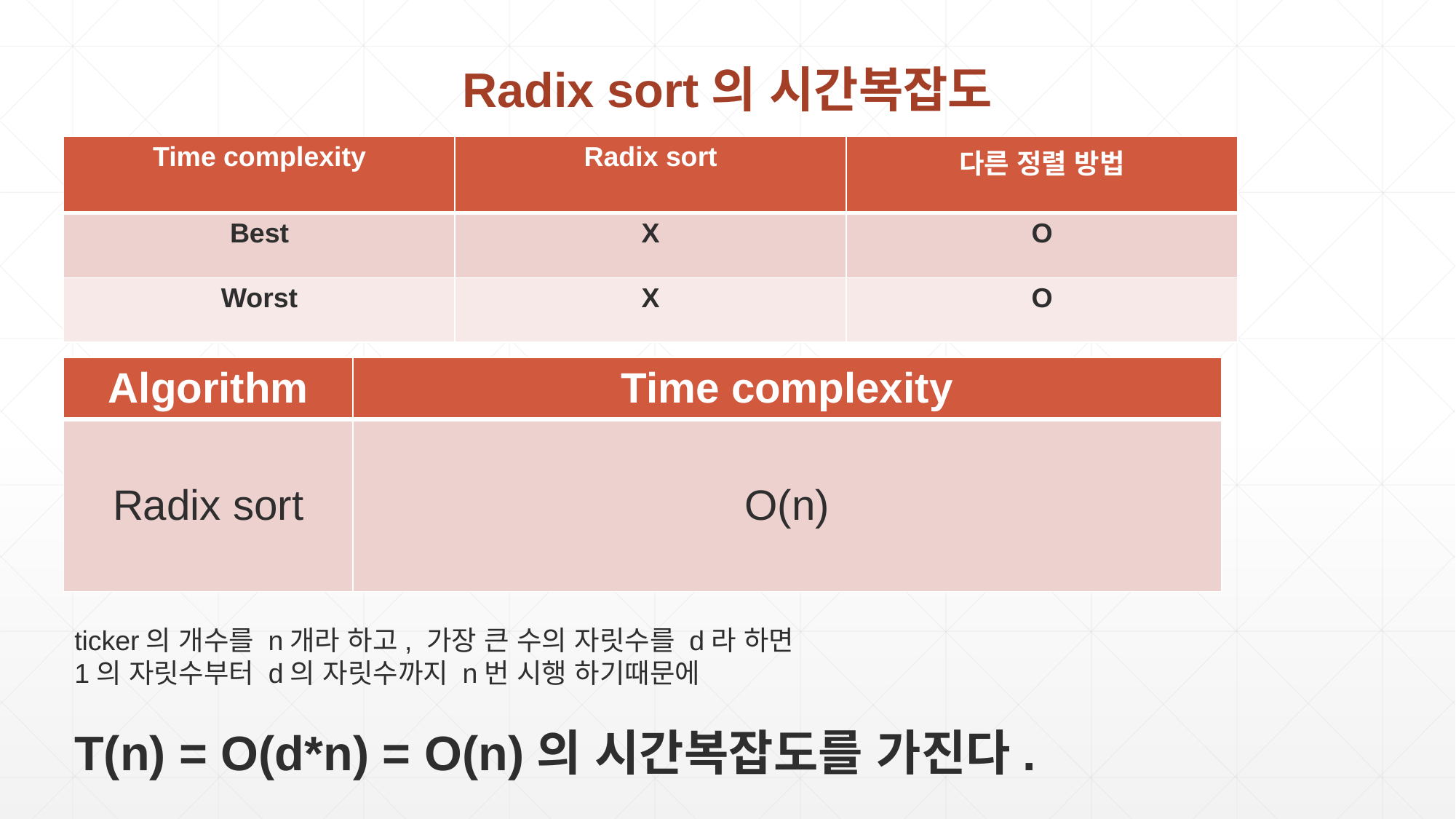

Radix sort의 시간복잡도
| Time complexity | Radix sort | 다른 정렬 방법 |
| --- | --- | --- |
| Best | X | O |
| Worst | X | O |
| Algorithm | Time complexity |
| --- | --- |
| Radix sort | O(n) |
ticker의 개수를 n개라 하고, 가장 큰 수의 자릿수를 d라 하면
1의 자릿수부터 d의 자릿수까지 n번 시행 하기때문에

T(n) = O(d*n) = O(n)의 시간복잡도를 가진다.